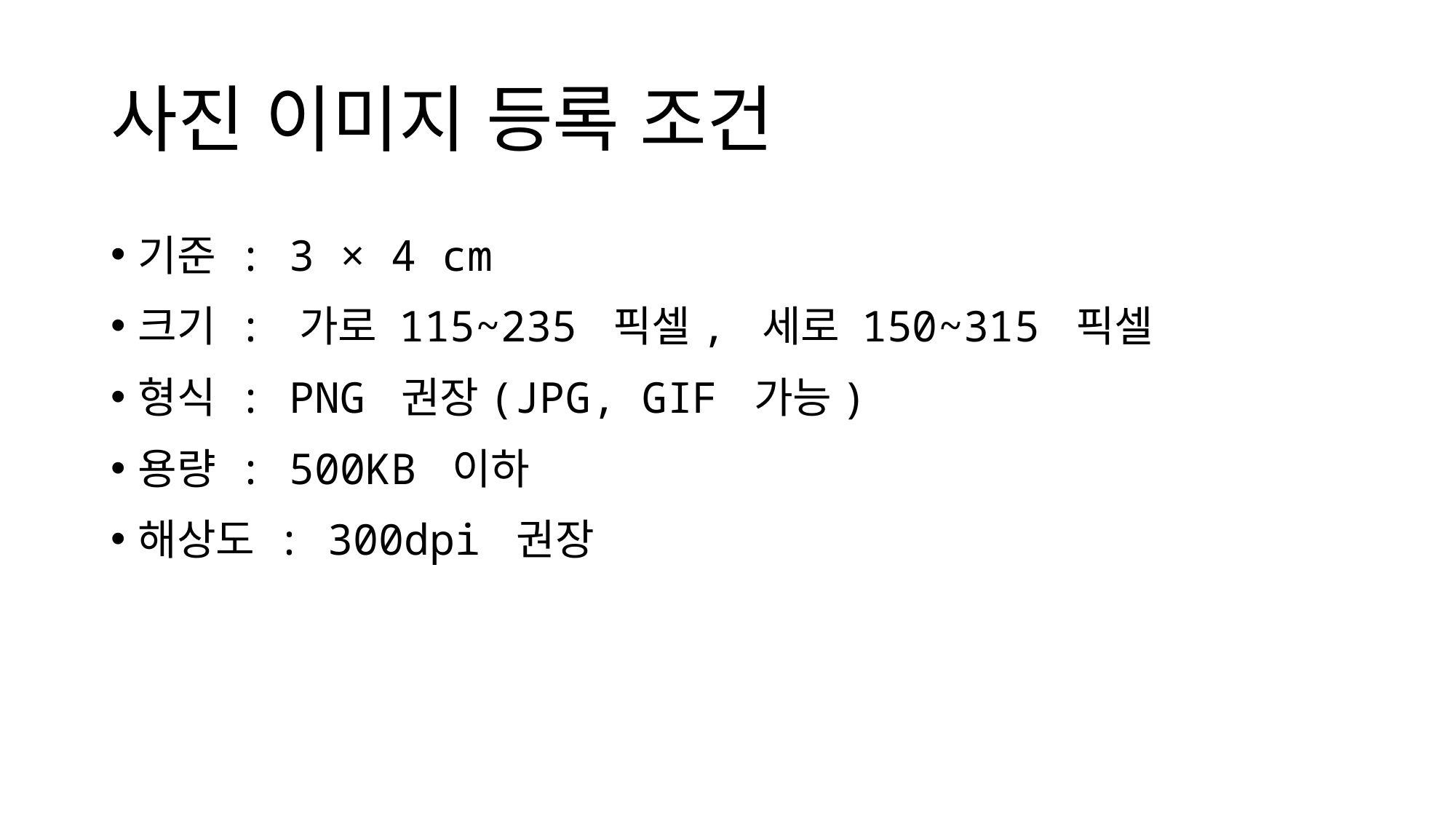

# 사진 이미지 등록 조건
기준 : 3 × 4 cm
크기 : 가로 115~235 픽셀, 세로 150~315 픽셀
형식 : PNG 권장(JPG, GIF 가능)
용량 : 500KB 이하
해상도 : 300dpi 권장